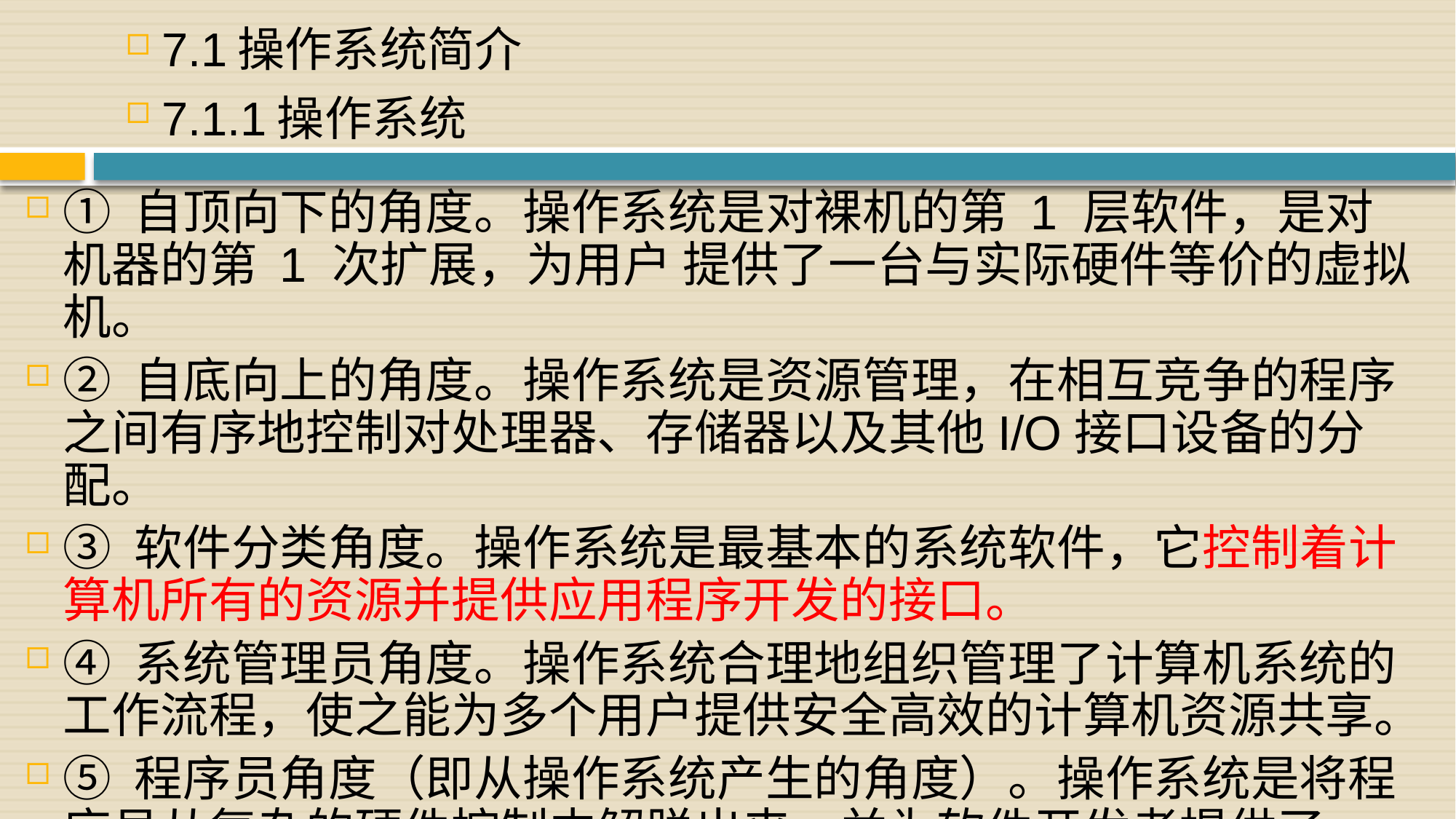

7.1操作系统简介
7.1.1操作系统
① 自顶向下的角度。操作系统是对裸机的第 1 层软件，是对机器的第 1 次扩展，为用户 提供了一台与实际硬件等价的虚拟机。
② 自底向上的角度。操作系统是资源管理，在相互竞争的程序之间有序地控制对处理器、存储器以及其他I/O接口设备的分配。
③ 软件分类角度。操作系统是最基本的系统软件，它控制着计算机所有的资源并提供应用程序开发的接口。
④ 系统管理员角度。操作系统合理地组织管理了计算机系统的工作流程，使之能为多个用户提供安全高效的计算机资源共享。
⑤ 程序员角度（即从操作系统产生的角度）。操作系统是将程序员从复杂的硬件控制中解脱出来，并为软件开发者提供了一个虚拟机，从而能更方便地进行程序设计。